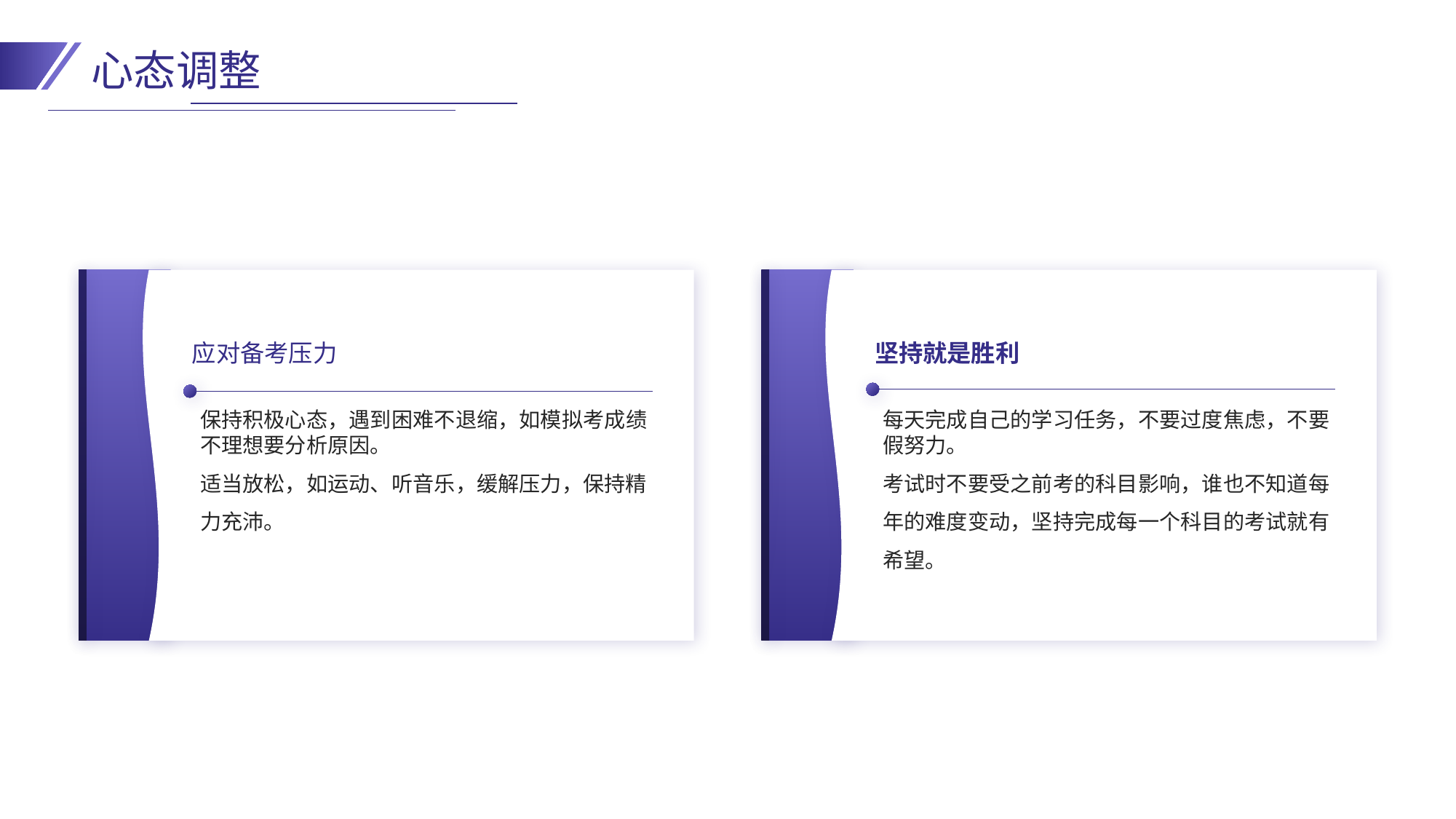

心态调整

应对备考压力
坚持就是胜利

保持积极心态，遇到困难不退缩，如模拟考成绩不理想要分析原因。
适当放松，如运动、听音乐，缓解压力，保持精力充沛。
每天完成自己的学习任务，不要过度焦虑，不要假努力。
考试时不要受之前考的科目影响，谁也不知道每年的难度变动，坚持完成每一个科目的考试就有希望。